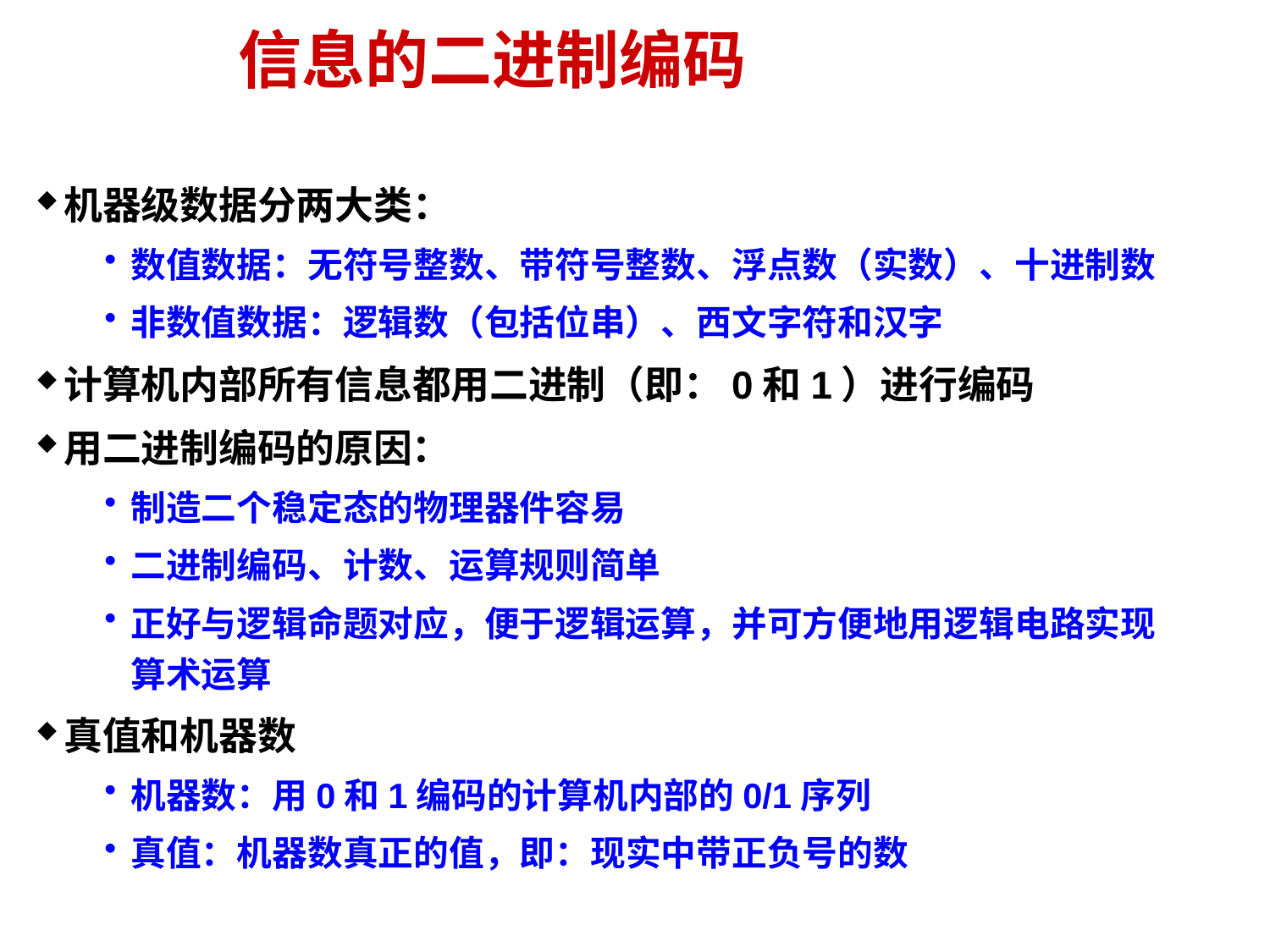

# 信息的二进制编码
机器级数据分两大类：
数值数据：无符号整数、带符号整数、浮点数（实数）、十进制数
非数值数据：逻辑数（包括位串）、西文字符和汉字
计算机内部所有信息都用二进制（即：0和1）进行编码
用二进制编码的原因：
制造二个稳定态的物理器件容易
二进制编码、计数、运算规则简单
正好与逻辑命题对应，便于逻辑运算，并可方便地用逻辑电路实现算术运算
真值和机器数
机器数：用0和1编码的计算机内部的0/1序列
真值：机器数真正的值，即：现实中带正负号的数